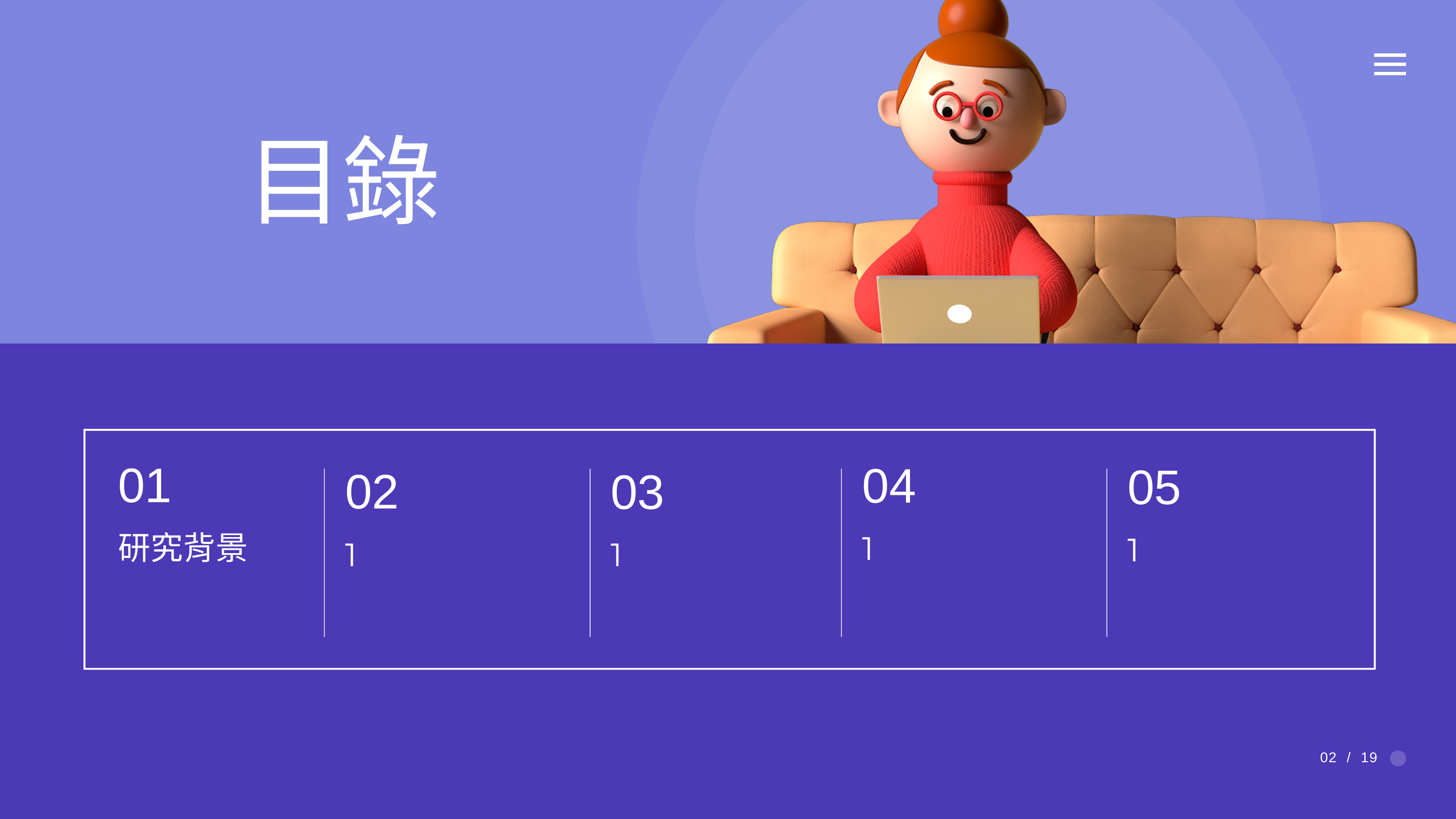

目錄

01
研究背景
04
1
05
1

02
1
03
1

02  /  19